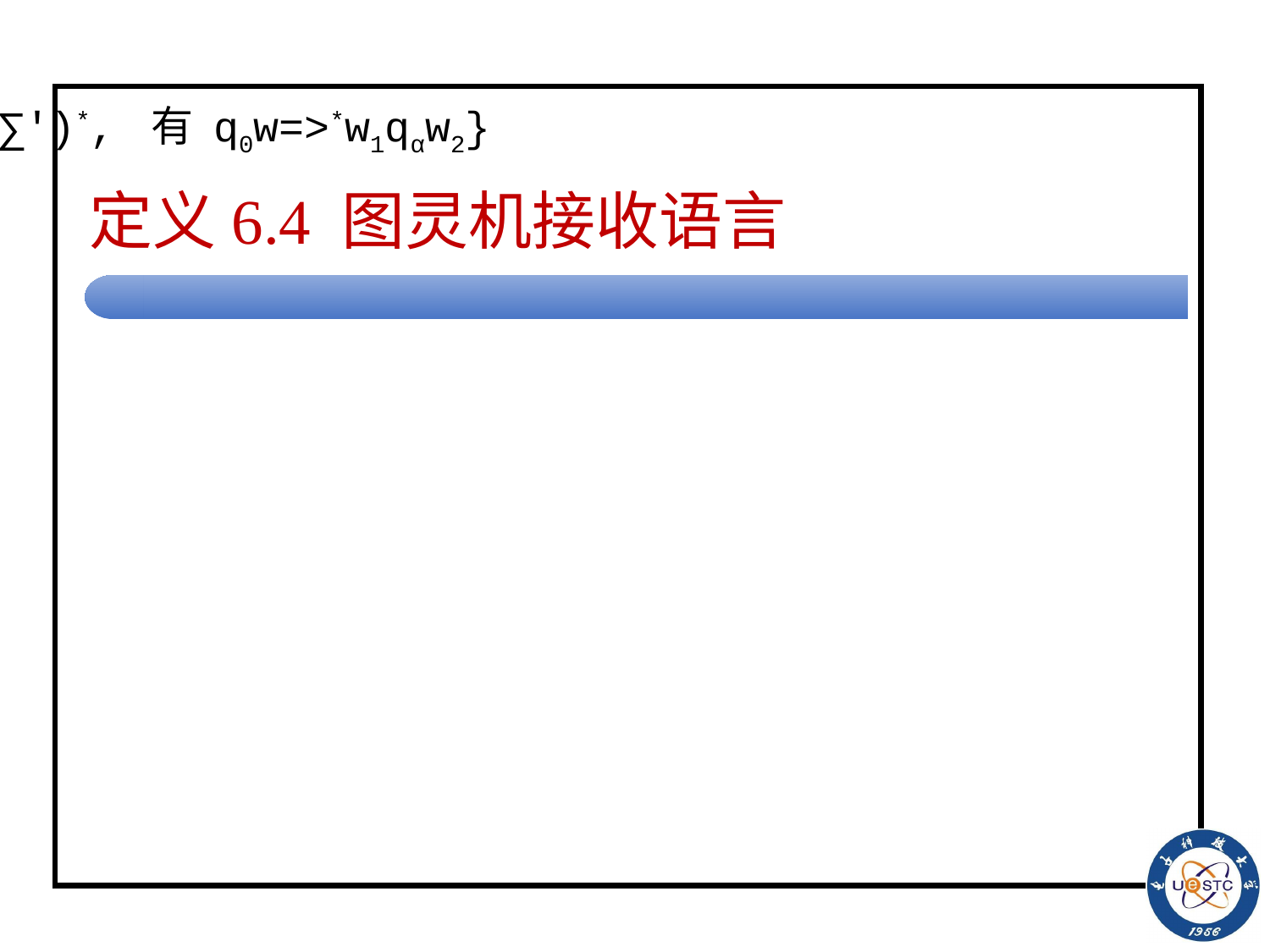

# 定义6.4 图灵机接收语言
图灵机 TM=(Q, ∑, q0, qα, δ)在字母表∑上接收的语言为L(M), 则

L(M)={w|存在w1, w2∈(∑′)*, 有 q0w=>*w1qαw2}

如果图灵机对于一切输入串都能够停机————完全的图灵机。
完全的图灵机接收的语言L称为图灵可判定语言。